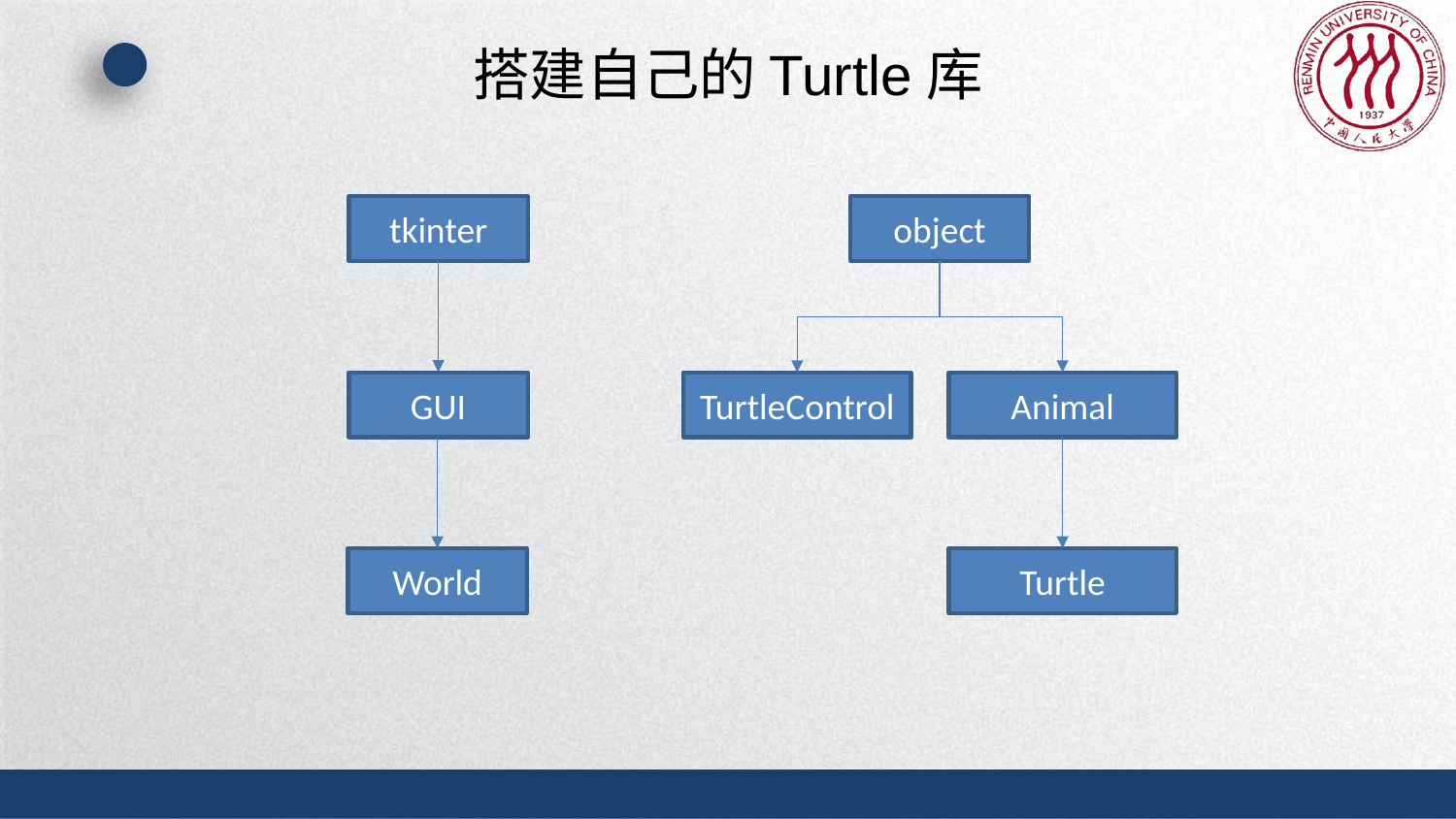

# 搭建自己的Turtle库
tkinter
object
GUI
Animal
TurtleControl
World
Turtle